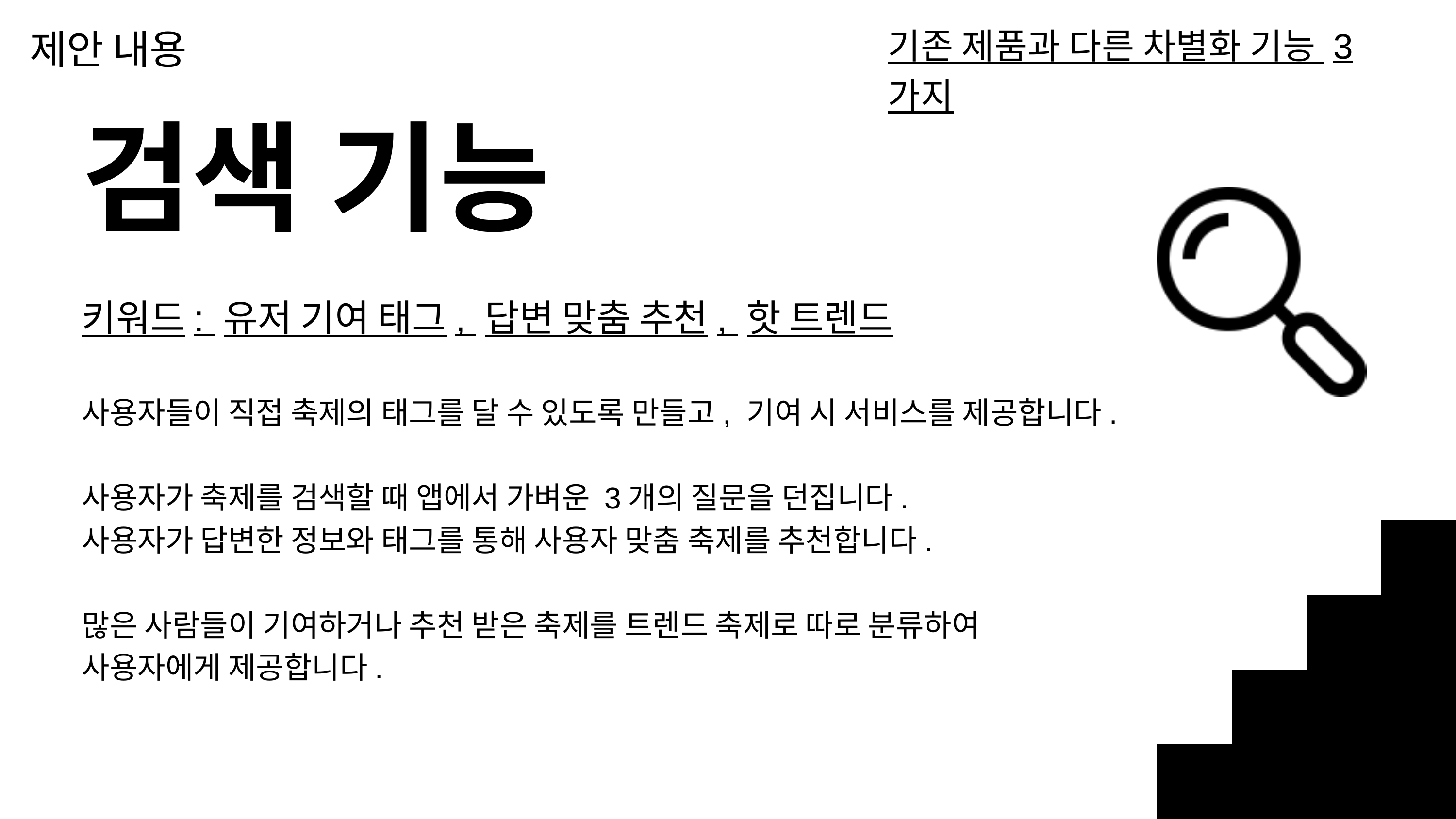

제안 내용
기존 제품과 다른 차별화 기능 3가지
검색 기능

키워드: 유저 기여 태그, 답변 맞춤 추천, 핫 트렌드

사용자들이 직접 축제의 태그를 달 수 있도록 만들고, 기여 시 서비스를 제공합니다.

사용자가 축제를 검색할 때 앱에서 가벼운 3개의 질문을 던집니다.
사용자가 답변한 정보와 태그를 통해 사용자 맞춤 축제를 추천합니다.

많은 사람들이 기여하거나 추천 받은 축제를 트렌드 축제로 따로 분류하여 사용자에게 제공합니다.